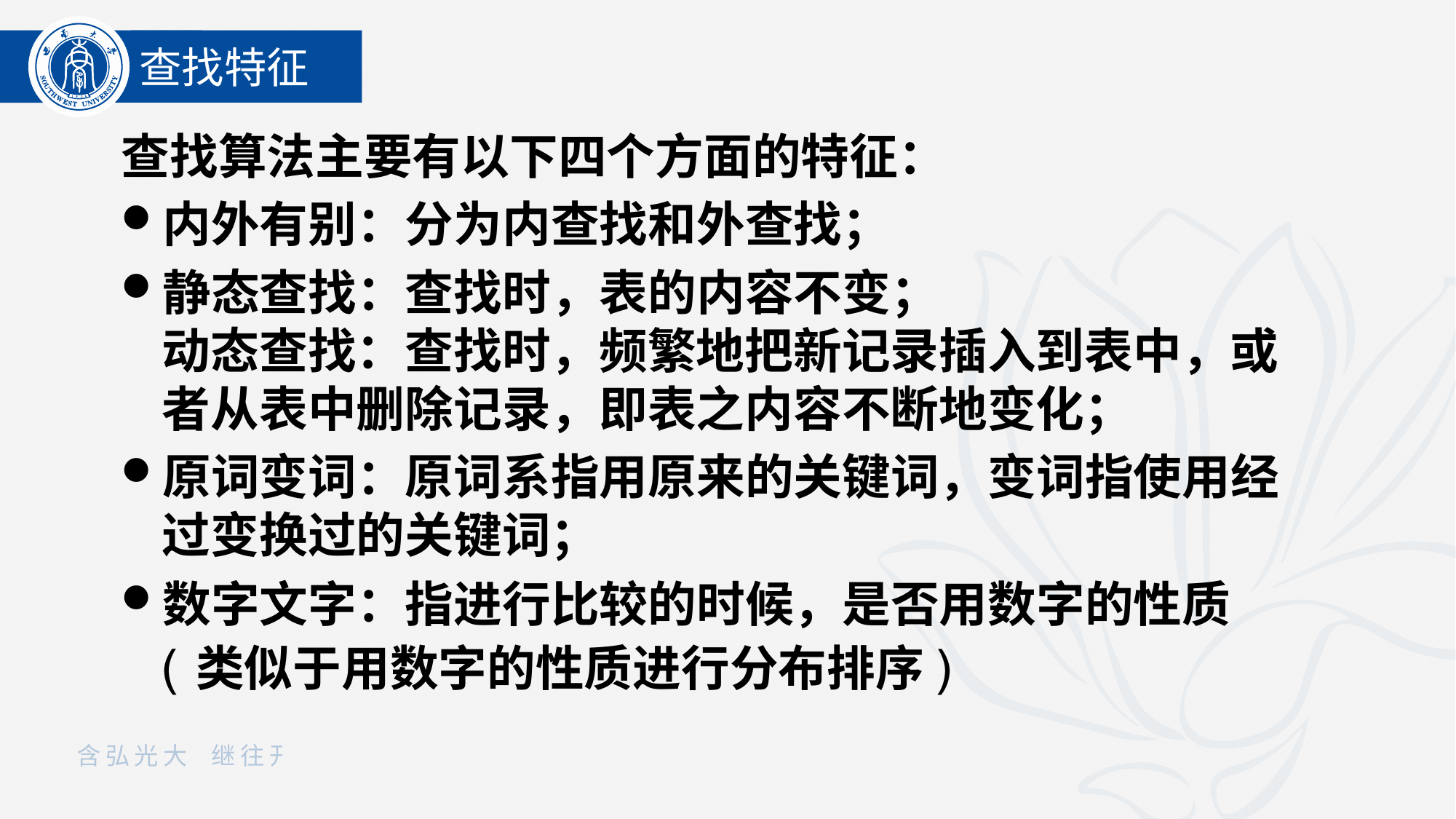

查找特征
查找算法主要有以下四个方面的特征：
内外有别：分为内查找和外查找；
静态查找：查找时，表的内容不变；
动态查找：查找时，频繁地把新记录插入到表中，或者从表中删除记录，即表之内容不断地变化；
原词变词：原词系指用原来的关键词，变词指使用经过变换过的关键词；
数字文字：指进行比较的时候，是否用数字的性质(类似于用数字的性质进行分布排序)